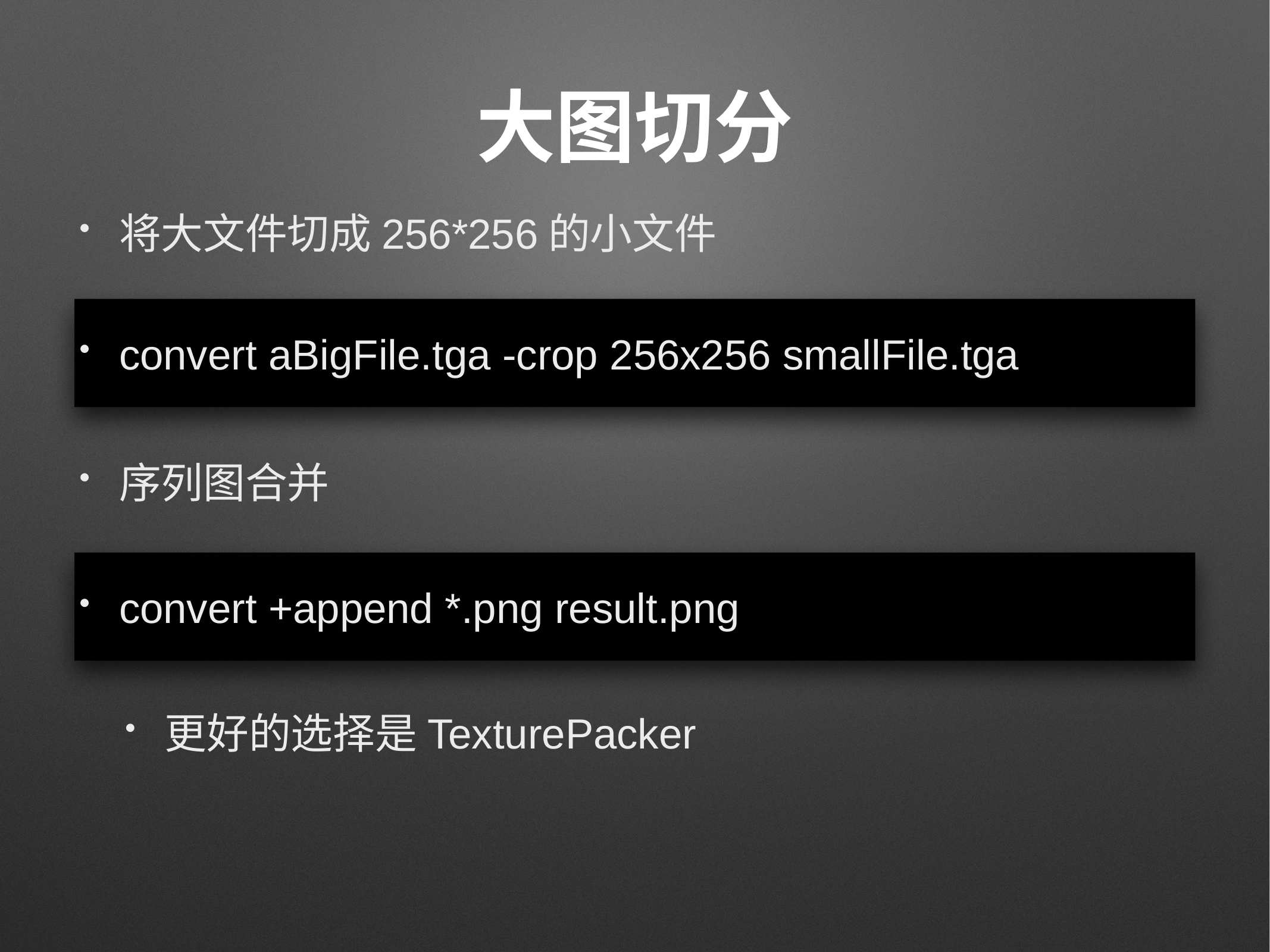

# 大图切分
将大文件切成256*256的小文件
convert aBigFile.tga -crop 256x256 smallFile.tga
序列图合并
convert +append *.png result.png
更好的选择是TexturePacker